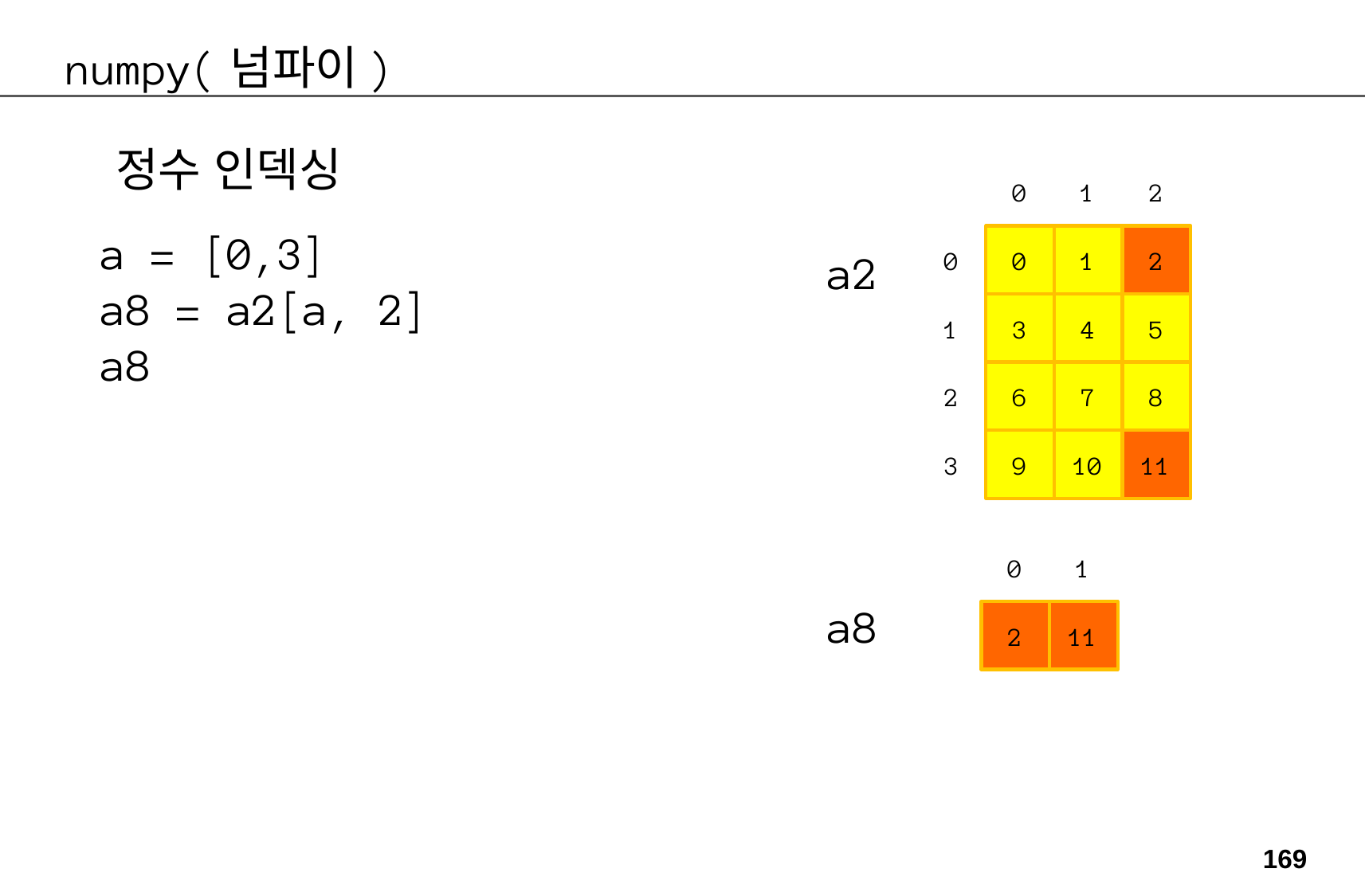

numpy(넘파이)
정수 인덱싱
0
1
2
a = [0,3]
a8 = a2[a, 2]
a8
0
0
1
2
a2
1
3
4
5
2
6
7
8
3
9
10
11
0
1
a8
2
11